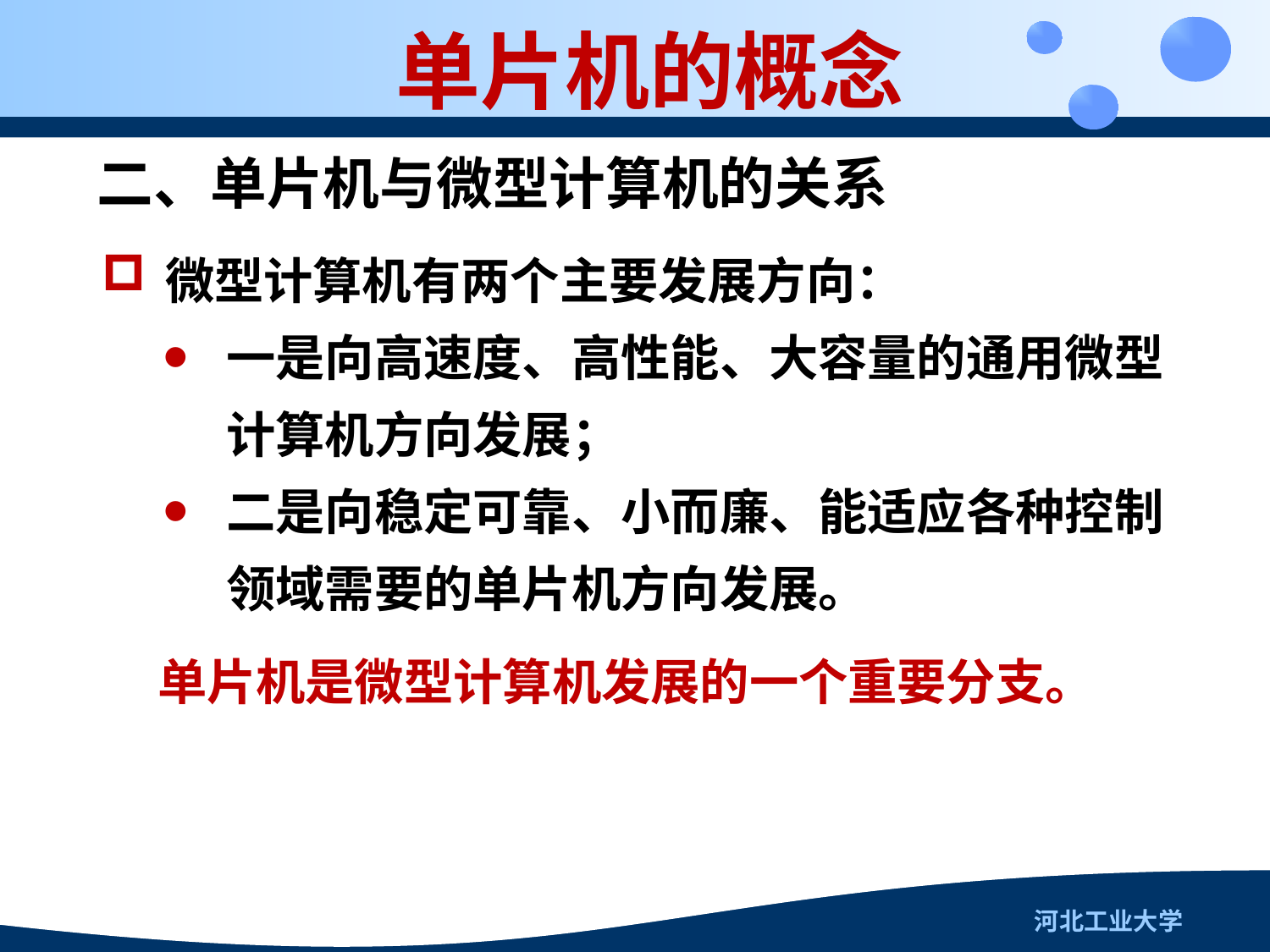

单片机的概念
二、单片机与微型计算机的关系
微型计算机有两个主要发展方向：
一是向高速度、高性能、大容量的通用微型计算机方向发展；
二是向稳定可靠、小而廉、能适应各种控制领域需要的单片机方向发展。
单片机是微型计算机发展的一个重要分支。
河北工业大学